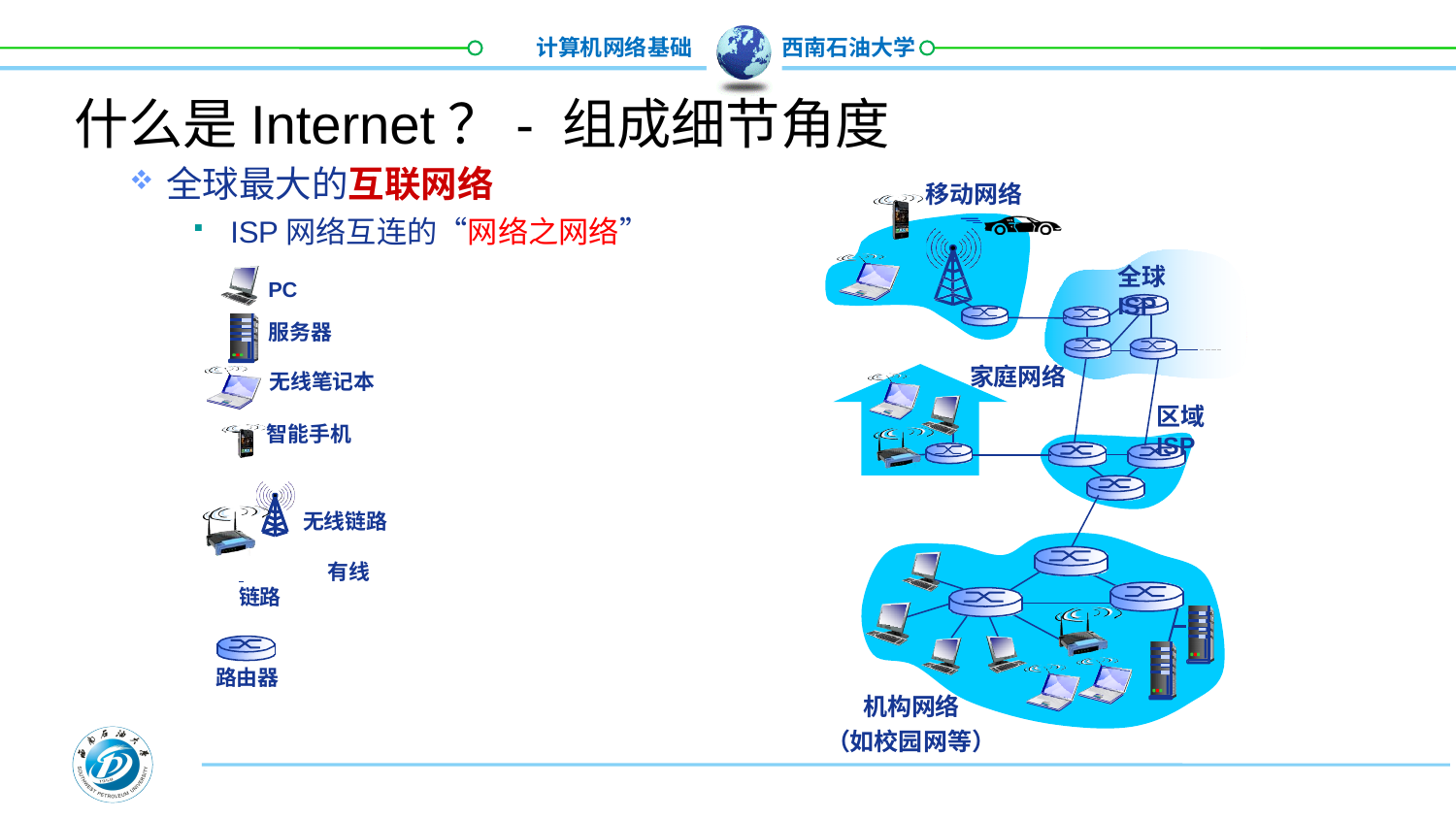

# 什么是Internet？- 组成细节角度
全球最大的互联网络
ISP网络互连的“网络之网络”
移动网络

全球ISP

PC

服务器

家庭网络

无线笔记本

区域ISP

智能手机

无线链路

 	 有线链路

路由器

机构网络
（如校园网等）

9